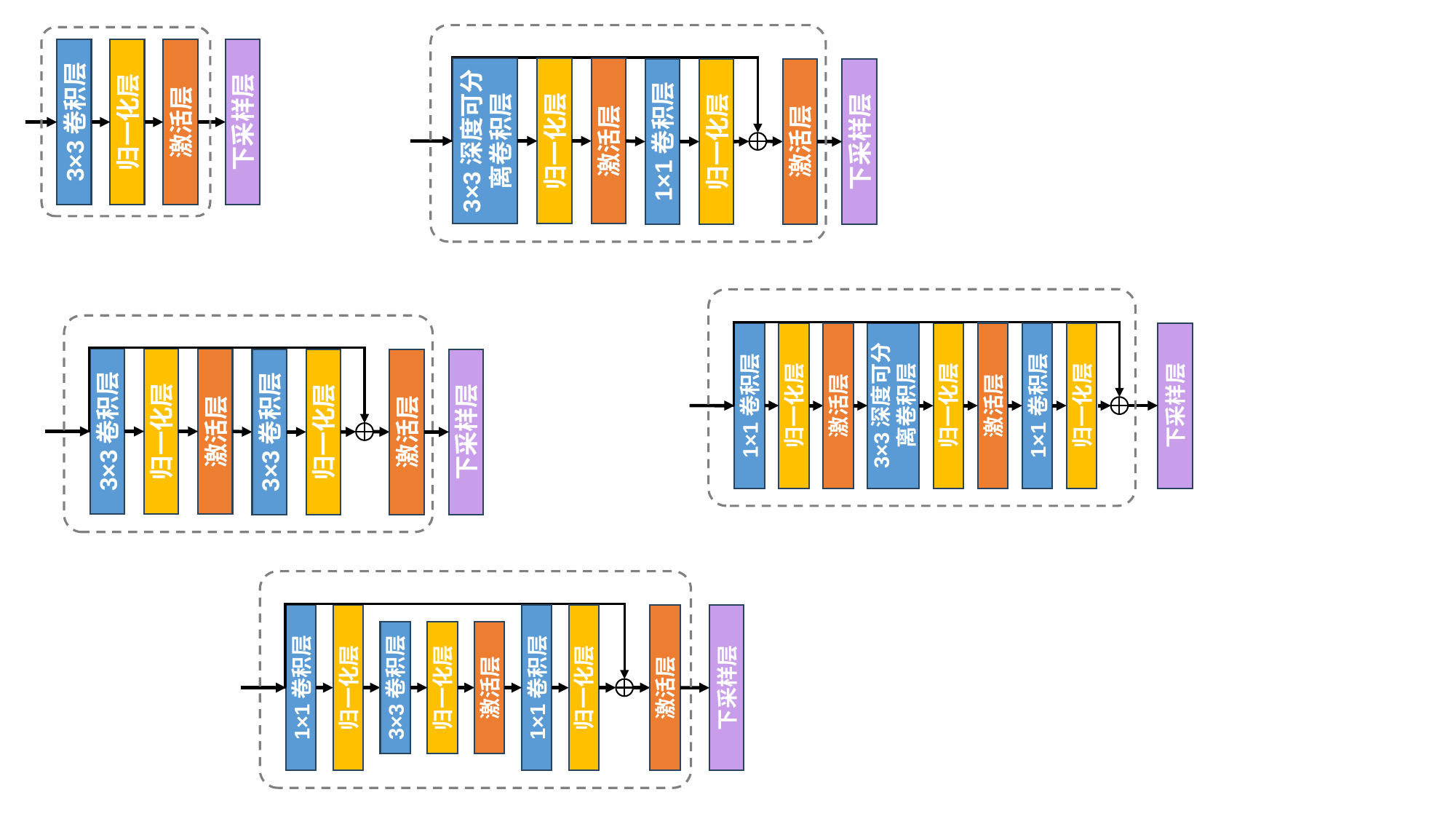

3×3深度可分离卷积层
归一化层
激活层
1×1卷积层
归一化层

激活层
下采样层

3×3卷积层
归一化层
激活层
下采样层

1×1卷积层
归一化层
激活层
3×3深度可分离卷积层
归一化层
激活层
1×1卷积层
归一化层

下采样层

3×3卷积层
归一化层
激活层
3×3卷积层
归一化层

激活层
下采样层

1×1卷积层
归一化层
3×3卷积层
归一化层
激活层
1×1卷积层
归一化层

激活层
下采样层